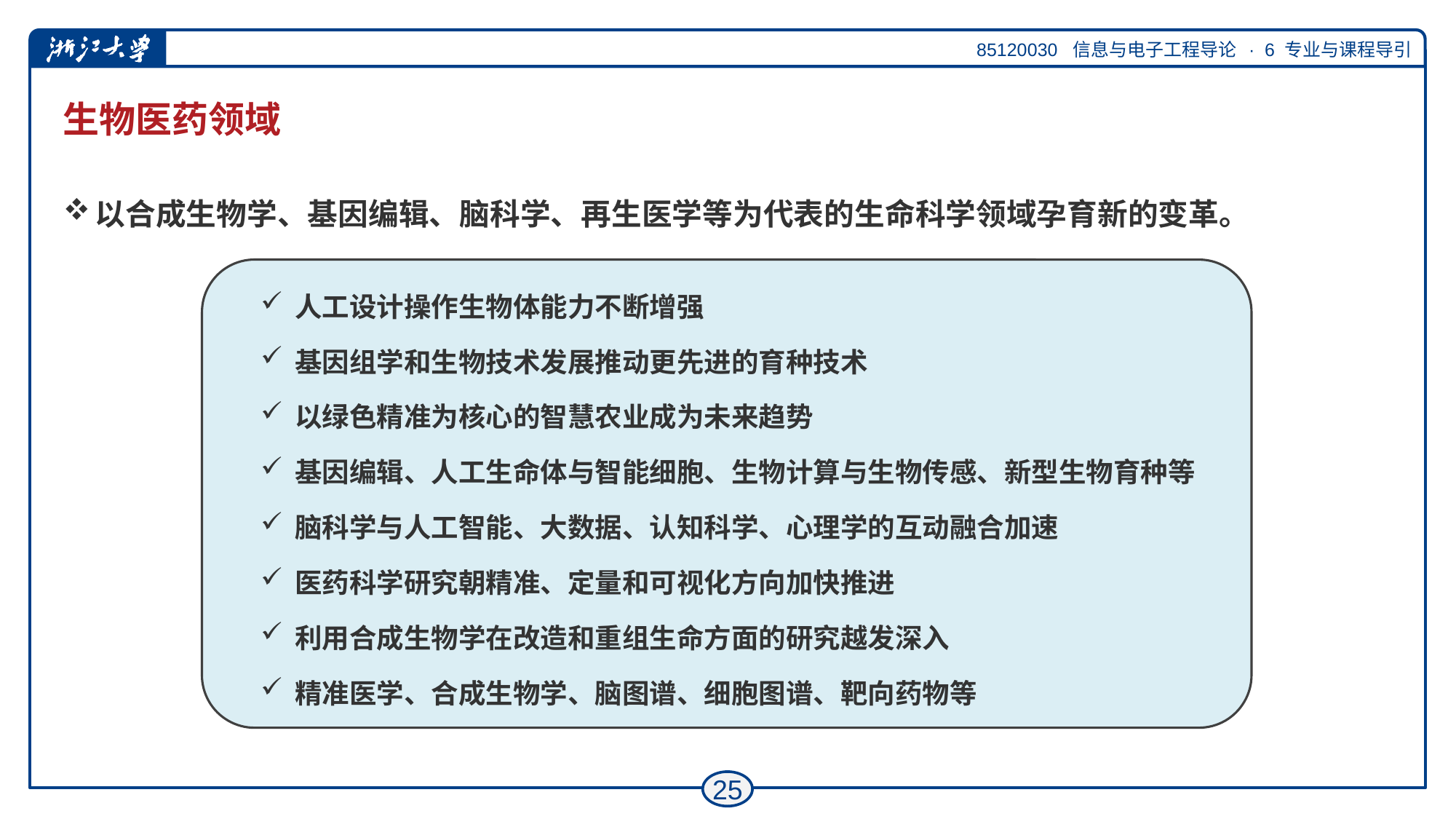

# 生物医药领域
以合成生物学、基因编辑、脑科学、再生医学等为代表的生命科学领域孕育新的变革。
人工设计操作生物体能力不断增强
基因组学和生物技术发展推动更先进的育种技术
以绿色精准为核心的智慧农业成为未来趋势
基因编辑、人工生命体与智能细胞、生物计算与生物传感、新型生物育种等
脑科学与人工智能、大数据、认知科学、心理学的互动融合加速
医药科学研究朝精准、定量和可视化方向加快推进
利用合成生物学在改造和重组生命方面的研究越发深入
精准医学、合成生物学、脑图谱、细胞图谱、靶向药物等